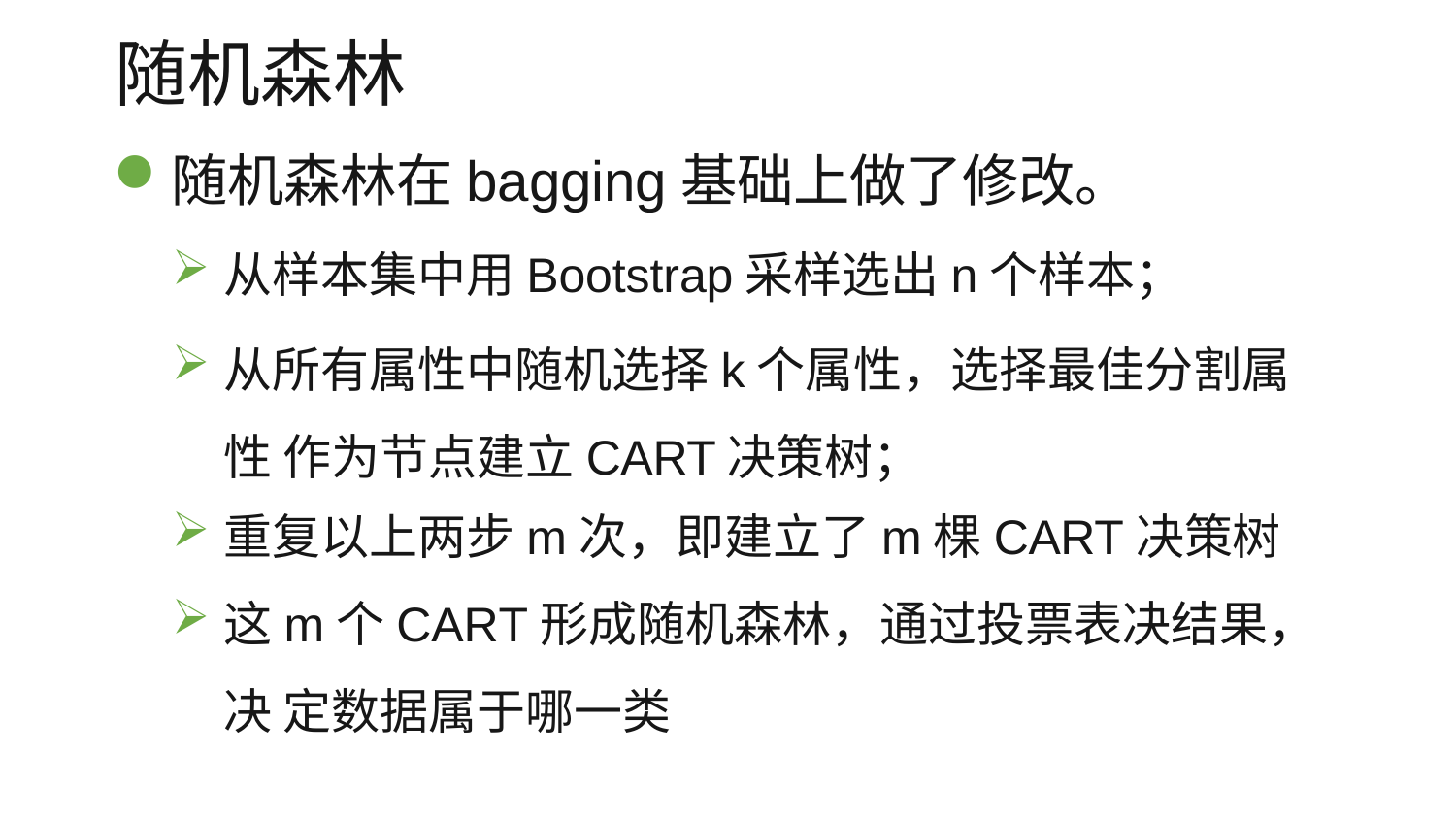

# 随机森林
随机森林在bagging基础上做了修改。
从样本集中用Bootstrap采样选出n个样本；
从所有属性中随机选择k个属性，选择最佳分割属性 作为节点建立CART决策树；
重复以上两步m次，即建立了m棵CART决策树
这m个CART形成随机森林，通过投票表决结果，决 定数据属于哪一类